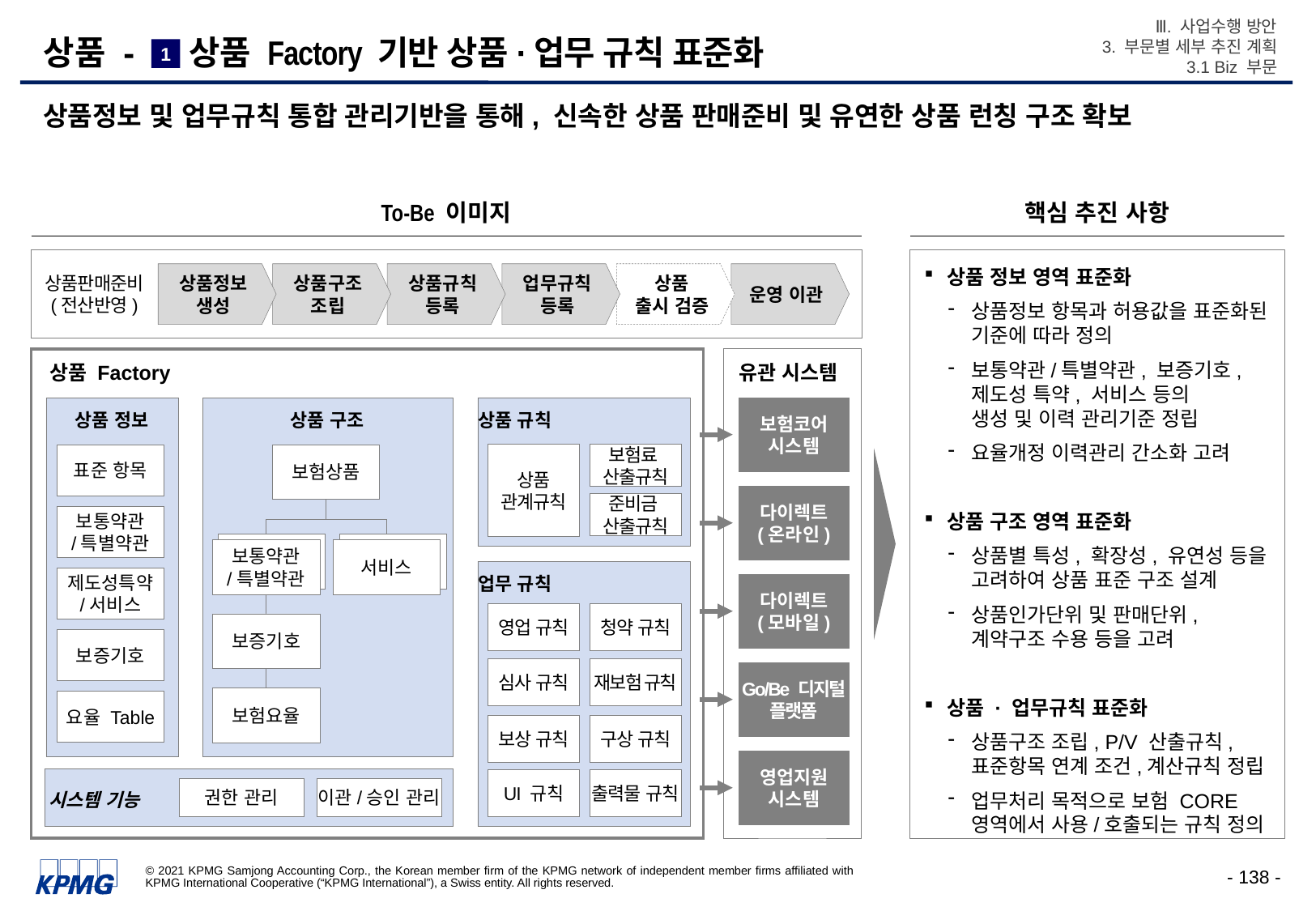

Ⅲ. 사업수행 방안
3. 부문별 세부 추진 계획
3.1 Biz 부문
# 상품 -     상품 Factory 기반 상품·업무 규칙 표준화
1
상품정보 및 업무규칙 통합 관리기반을 통해, 신속한 상품 판매준비 및 유연한 상품 런칭 구조 확보
To-Be 이미지
핵심 추진 사항

상품 정보 영역 표준화
상품정보 항목과 허용값을 표준화된 기준에 따라 정의
보통약관/특별약관, 보증기호, 제도성 특약, 서비스 등의
생성 및 이력 관리기준 정립
요율개정 이력관리 간소화 고려

상품 구조 영역 표준화
상품별 특성, 확장성, 유연성 등을 고려하여 상품 표준 구조 설계
상품인가단위 및 판매단위, 계약구조 수용 등을 고려

상품 · 업무규칙 표준화
상품구조 조립, P/V 산출규칙, 표준항목 연계 조건,계산규칙 정립
업무처리 목적으로 보험 CORE 영역에서 사용/호출되는 규칙 정의
상품정보
생성
상품구조
조립
상품규칙
등록
업무규칙
등록
상품
출시 검증
운영 이관
상품판매준비
(전산반영)

상품 Factory
유관 시스템

보험코어
시스템

상품 정보
상품 구조
상품 규칙
보험료
산출규칙
상품
관계규칙
표준 항목
보통약관
/특별약관
제도성특약
/서비스
보증기호
요율 Table
보험상품
다이렉트
(온라인)
준비금
산출규칙

보통약관
/특별약관
서비스
보통약관
/특별약관
서비스

업무 규칙
다이렉트
(모바일)
영업 규칙
청약 규칙
보증기호
심사 규칙
재보험 규칙
Go/Be 디지털
플랫폼
보험요율
보상 규칙
구상 규칙
영업지원
시스템

UI 규칙
출력물 규칙
권한 관리
이관/승인 관리
시스템 기능